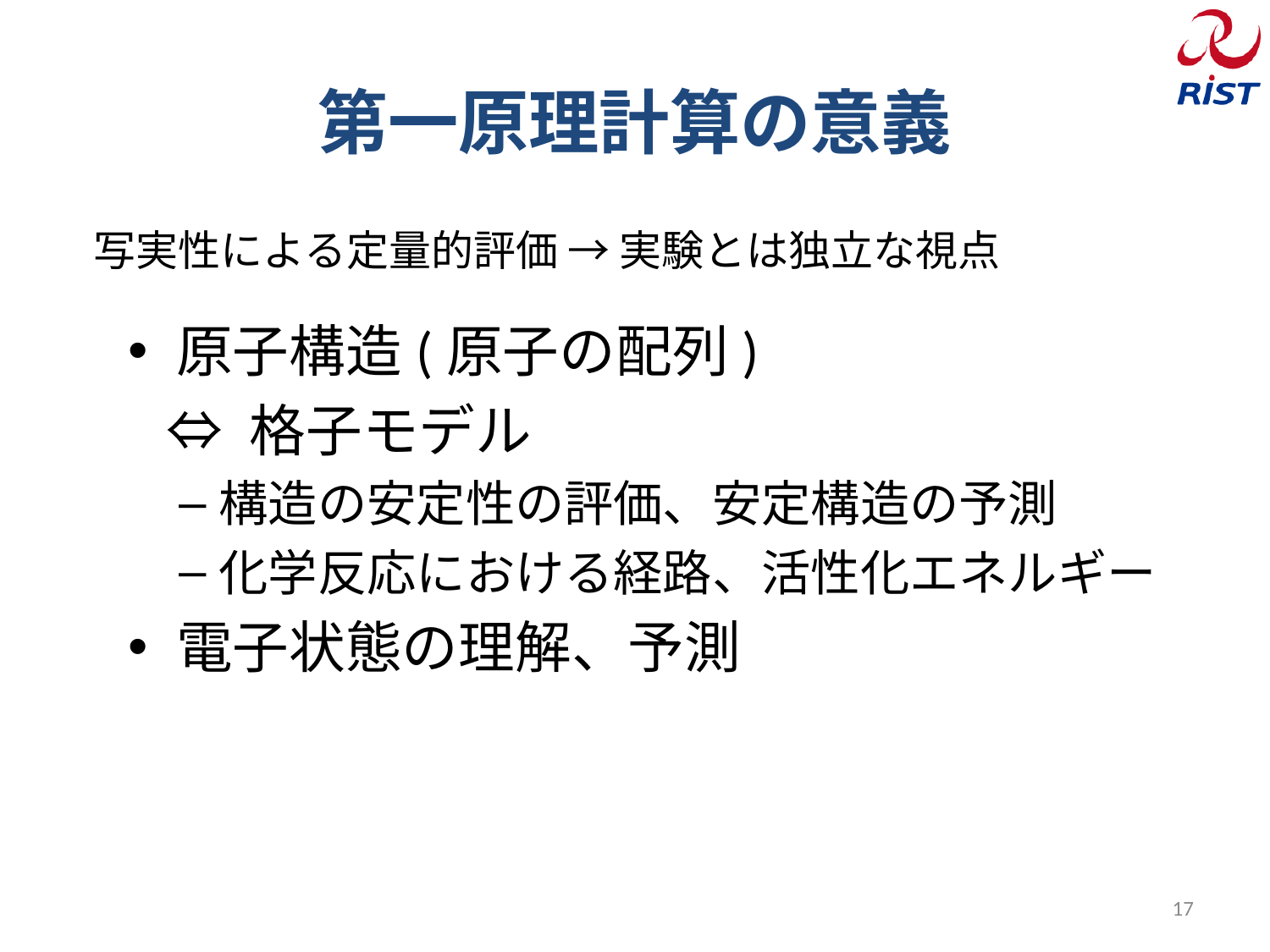

# 第一原理計算の意義
写実性による定量的評価 → 実験とは独立な視点
原子構造(原子の配列)
   ⇔ 格子モデル
構造の安定性の評価、安定構造の予測
化学反応における経路、活性化エネルギー
電子状態の理解、予測
17